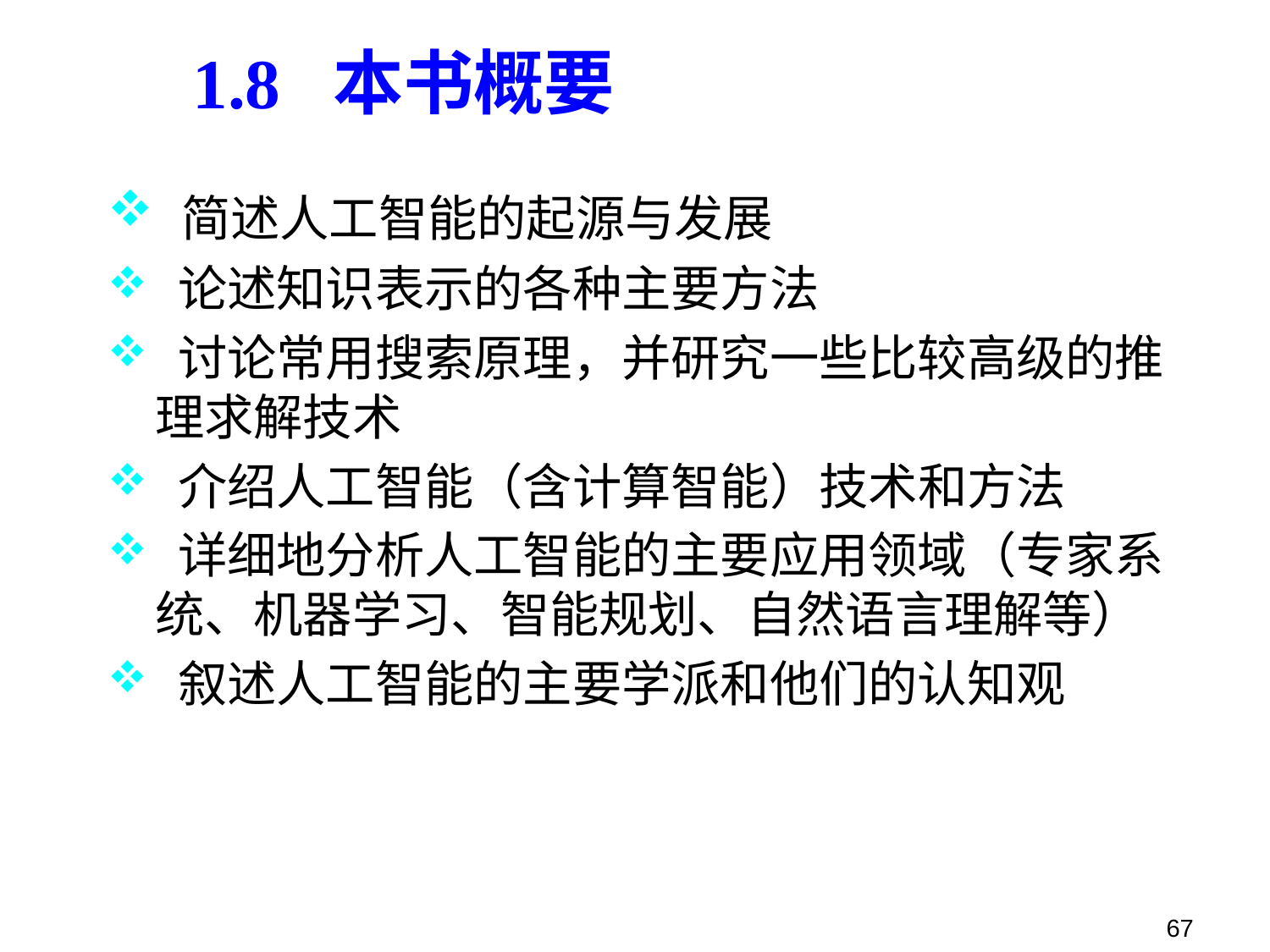

# 1.8  本书概要
 简述人工智能的起源与发展
 论述知识表示的各种主要方法
 讨论常用搜索原理，并研究一些比较高级的推理求解技术
 介绍人工智能（含计算智能）技术和方法
 详细地分析人工智能的主要应用领域（专家系统、机器学习、智能规划、自然语言理解等）
 叙述人工智能的主要学派和他们的认知观
67